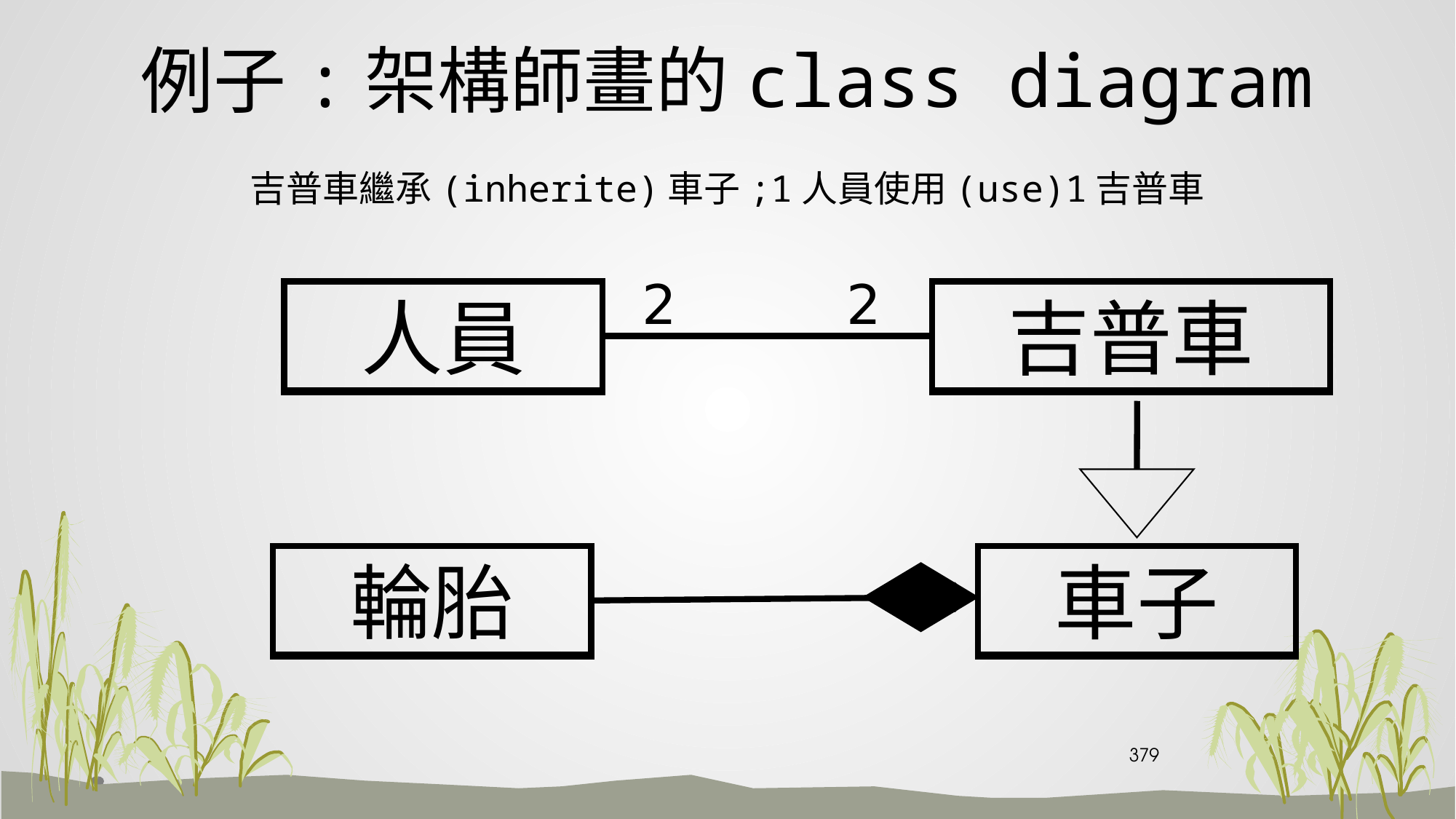

# 例子:架構師畫的class diagram 吉普車繼承(inherite)車子;1人員使用(use)1吉普車

2
2

人員

吉普車

輪胎

車子

379